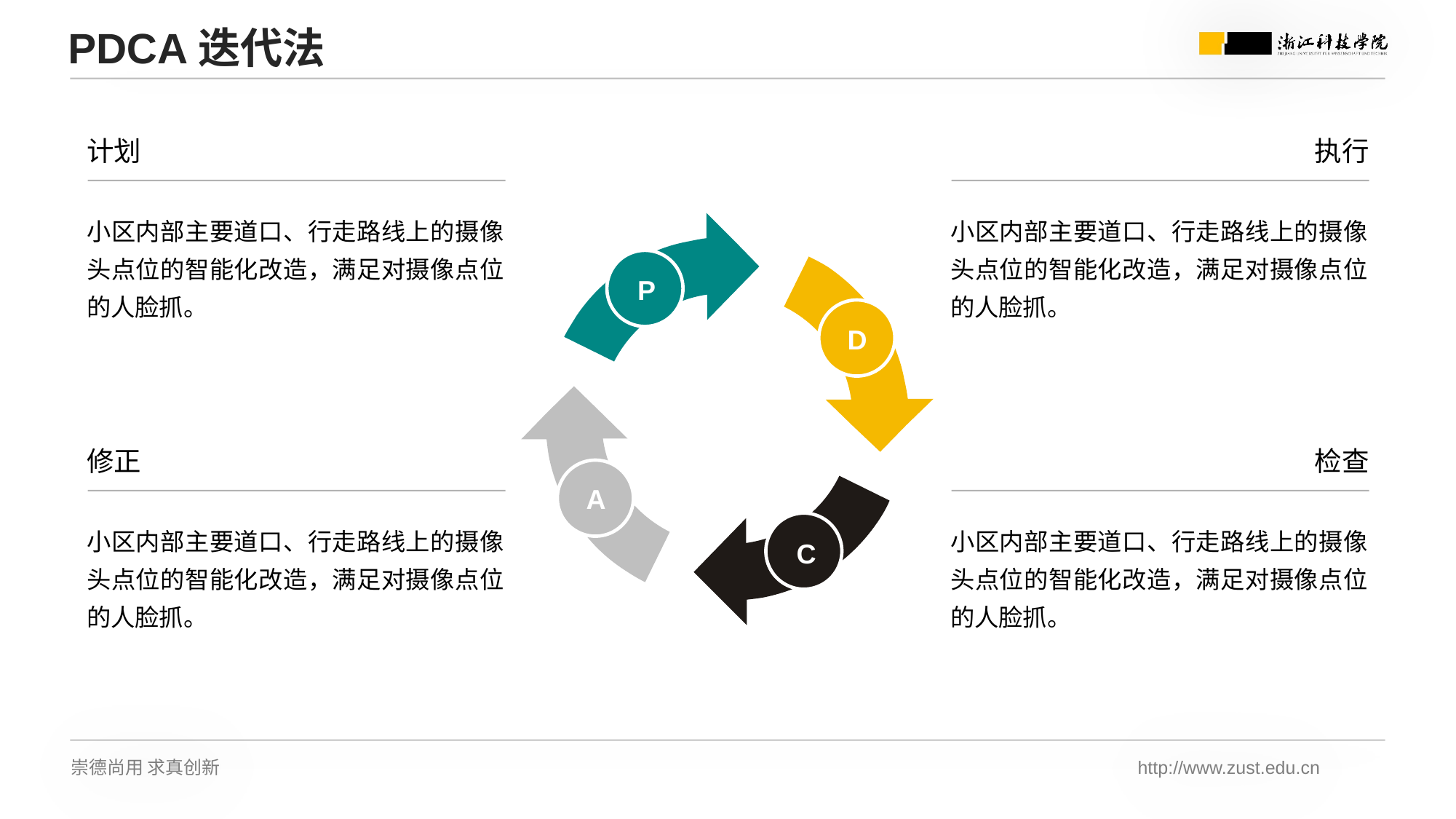

PDCA迭代法

计划
执行
小区内部主要道口、行走路线上的摄像头点位的智能化改造，满足对摄像点位的人脸抓。

小区内部主要道口、行走路线上的摄像头点位的智能化改造，满足对摄像点位的人脸抓。

P
D
修正
检查
A
小区内部主要道口、行走路线上的摄像头点位的智能化改造，满足对摄像点位的人脸抓。

小区内部主要道口、行走路线上的摄像头点位的智能化改造，满足对摄像点位的人脸抓。

C